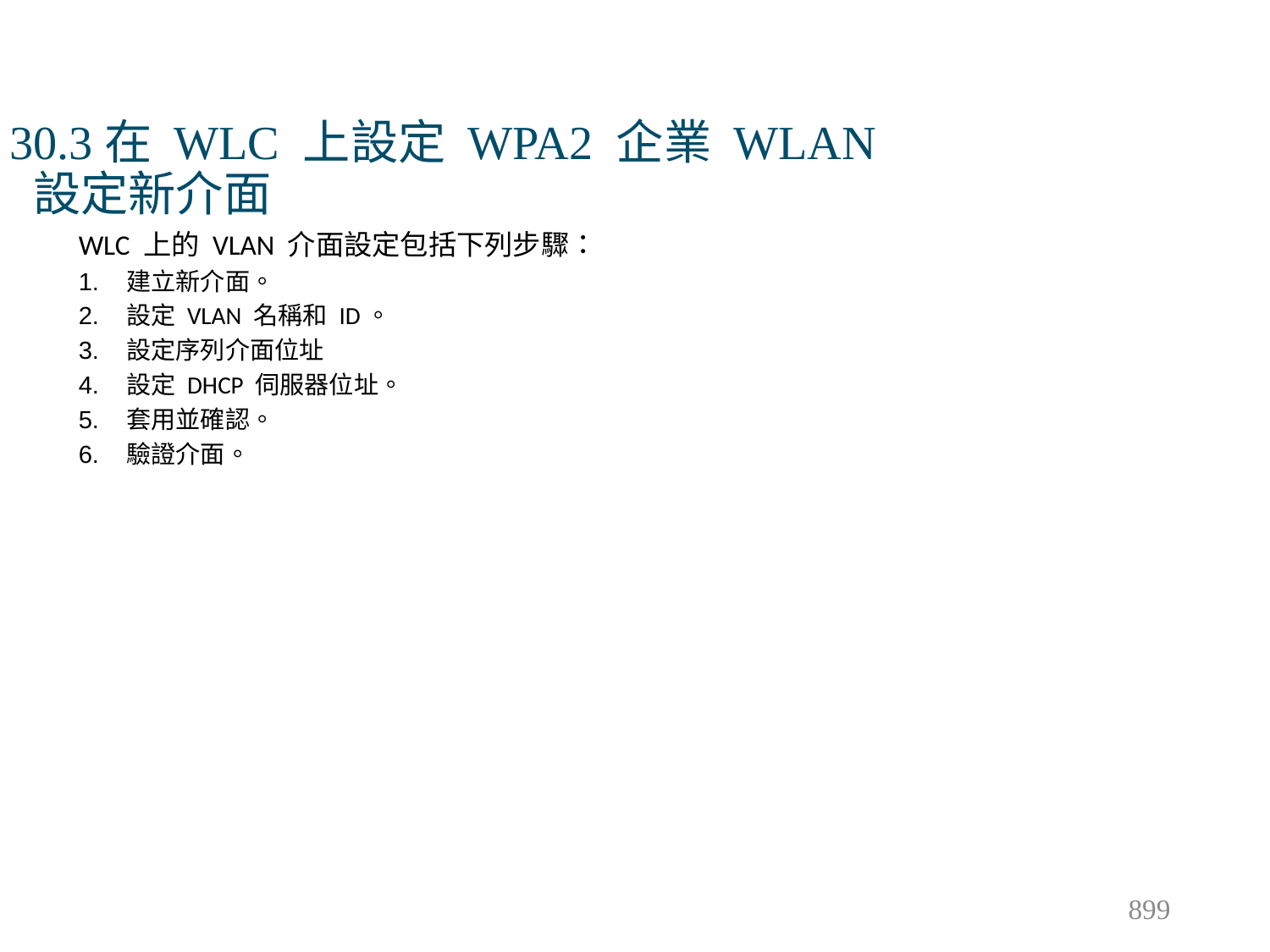

# 30.3在 WLC 上設定 WPA2 企業 WLAN 設定新介面
WLC 上的 VLAN 介面設定包括下列步驟：
建立新介面。
設定 VLAN 名稱和 ID。
設定序列介面位址
設定 DHCP 伺服器位址。
套用並確認。
驗證介面。

899